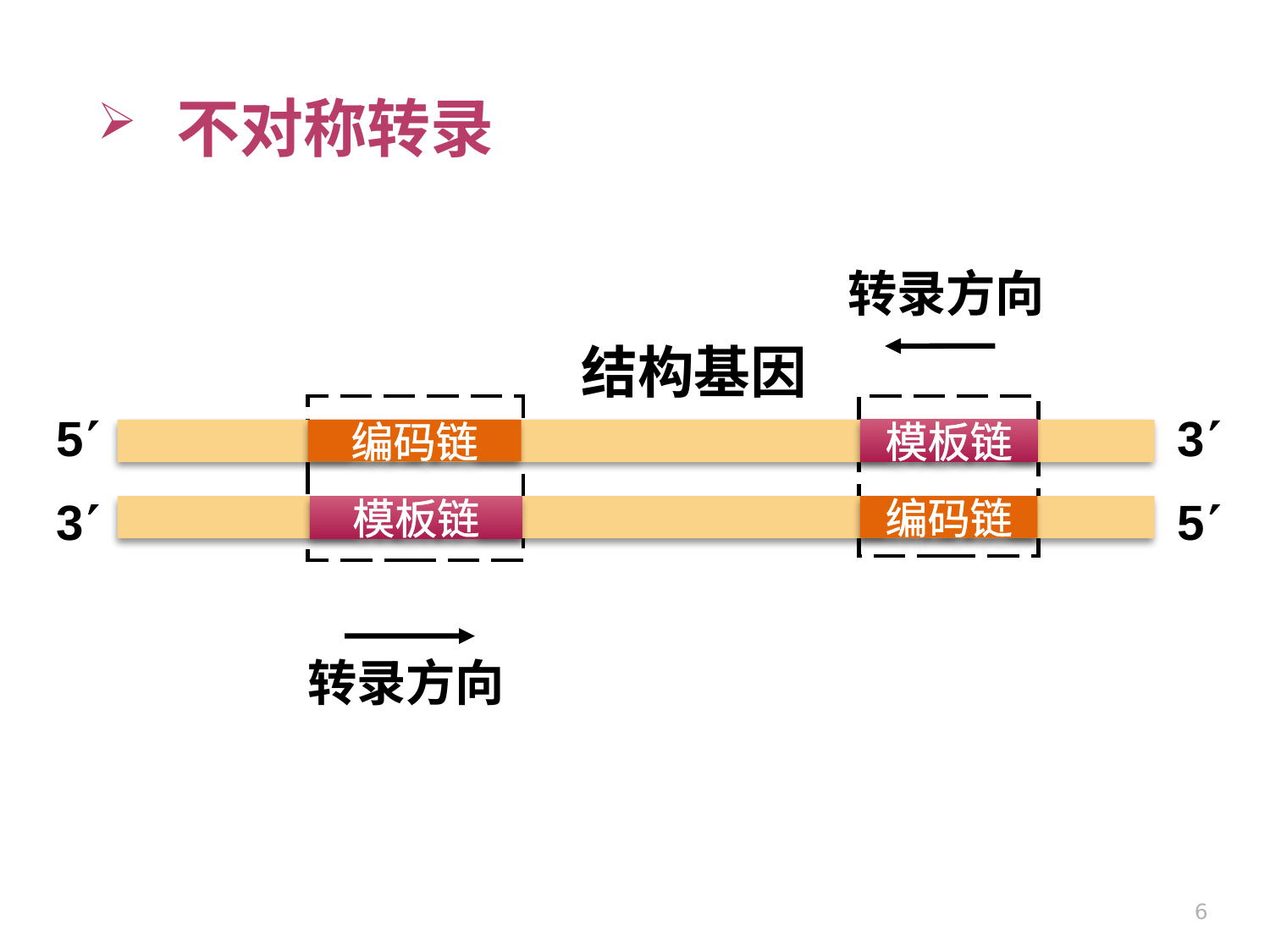

不对称转录
转录方向

结构基因

5′
3′
3′
5′

编码链
模板链

模板链
编码链

转录方向

6